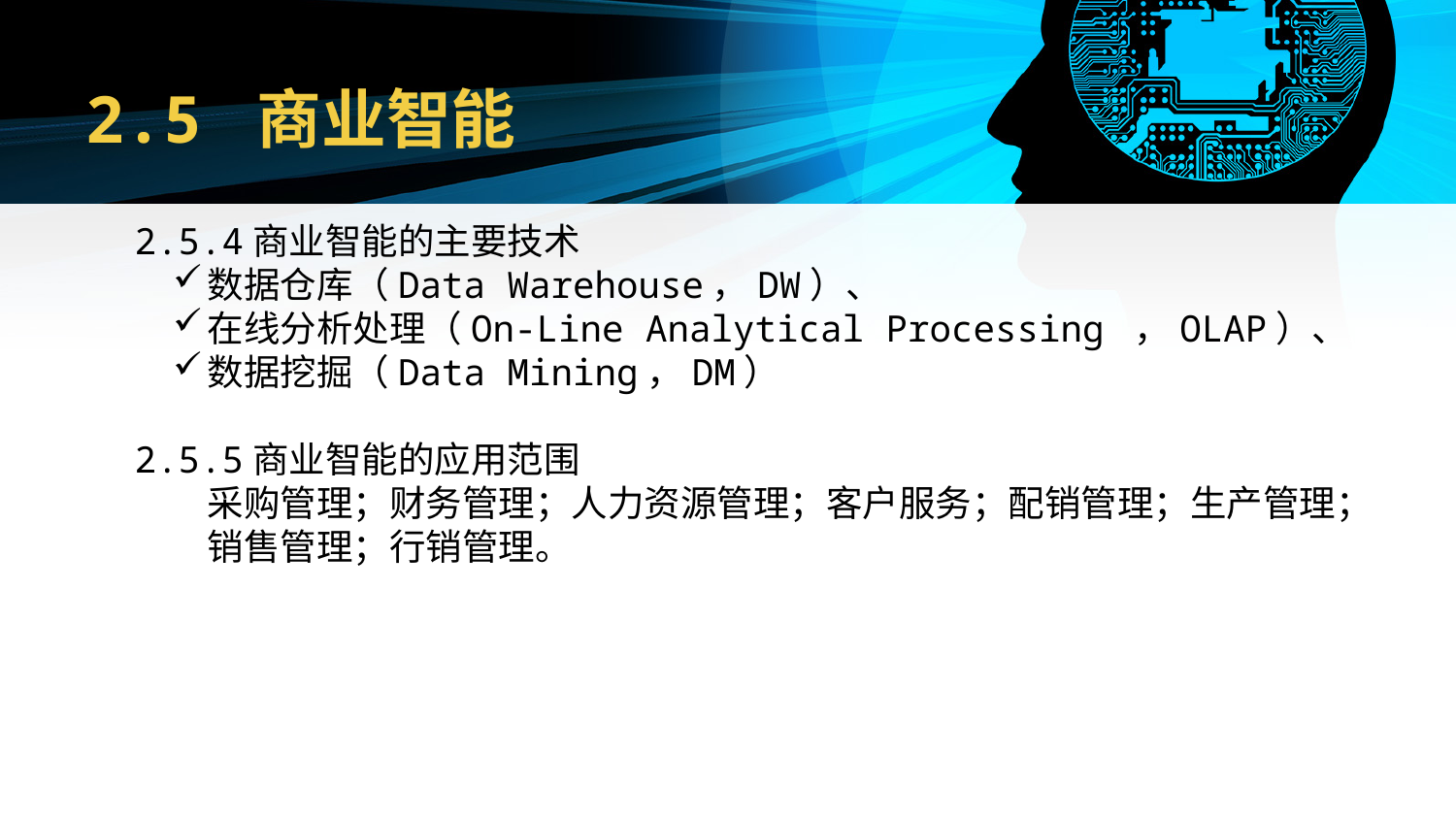

# 2.5 商业智能
2.5.4商业智能的主要技术
数据仓库（Data Warehouse，DW）、
在线分析处理（On-Line Analytical Processing ，OLAP）、
数据挖掘（Data Mining，DM）

2.5.5商业智能的应用范围
采购管理；财务管理；人力资源管理；客户服务；配销管理；生产管理；
销售管理；行销管理。